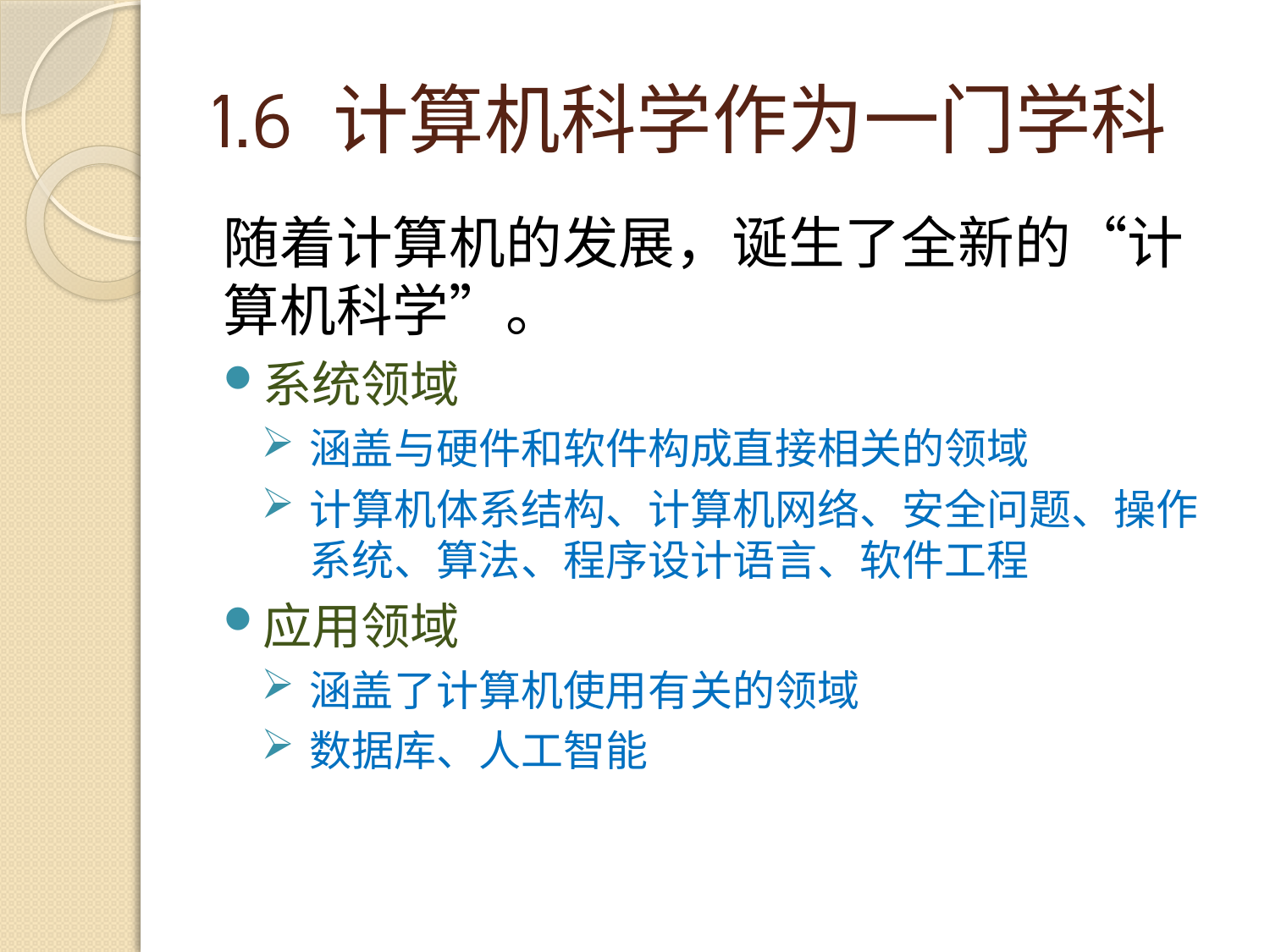

# 1.6 计算机科学作为一门学科
随着计算机的发展，诞生了全新的“计算机科学”。
系统领域
涵盖与硬件和软件构成直接相关的领域
计算机体系结构、计算机网络、安全问题、操作系统、算法、程序设计语言、软件工程
应用领域
涵盖了计算机使用有关的领域
数据库、人工智能